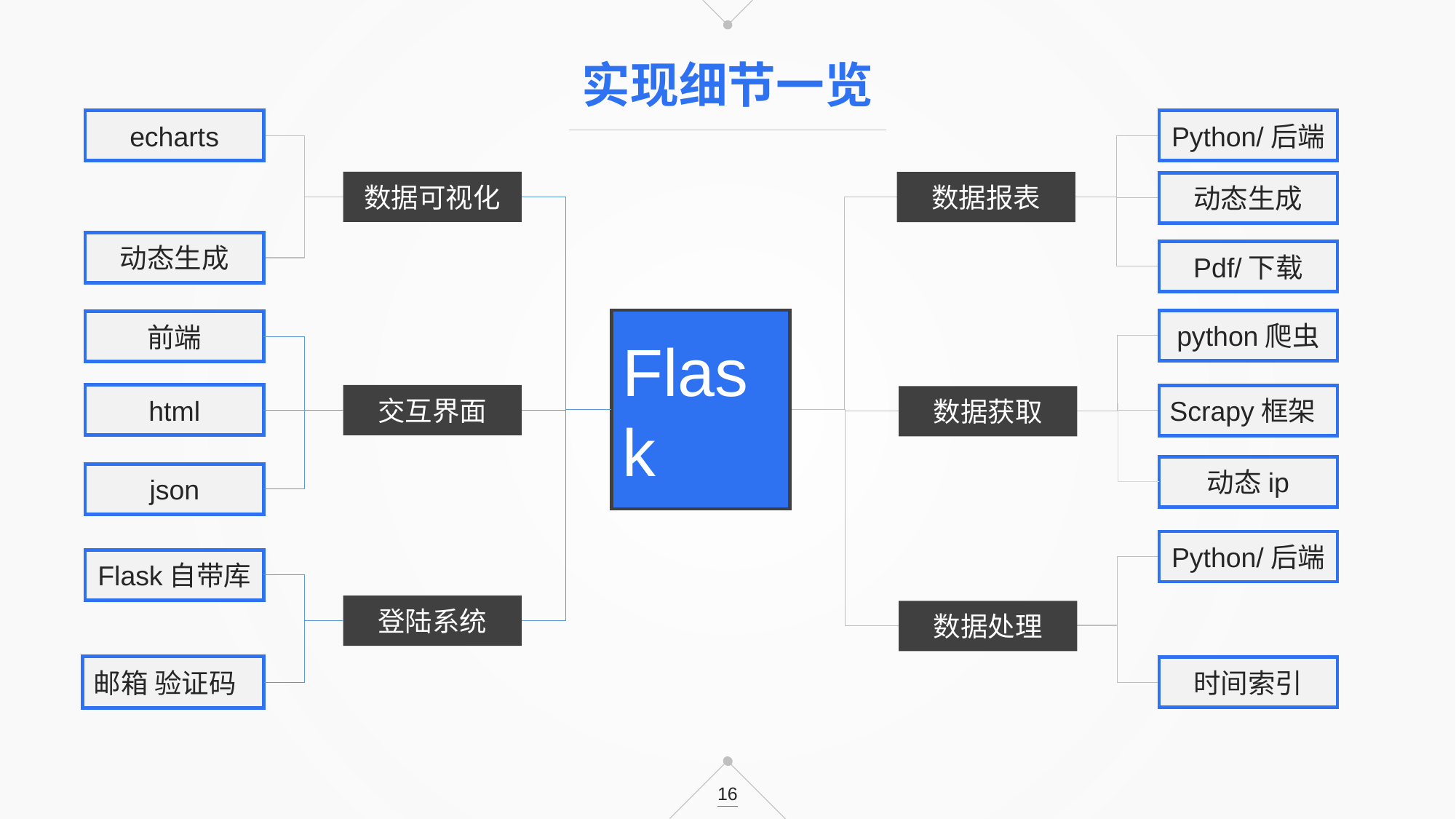

实现细节一览
echarts
Python/后端
数据可视化
数据报表
动态生成
动态生成
Pdf/下载
Flask
python爬虫
前端
html
交互界面
Scrapy框架
数据获取
动态ip
json
Python/后端
Flask自带库
登陆系统
数据处理
邮箱 验证码
时间索引
16